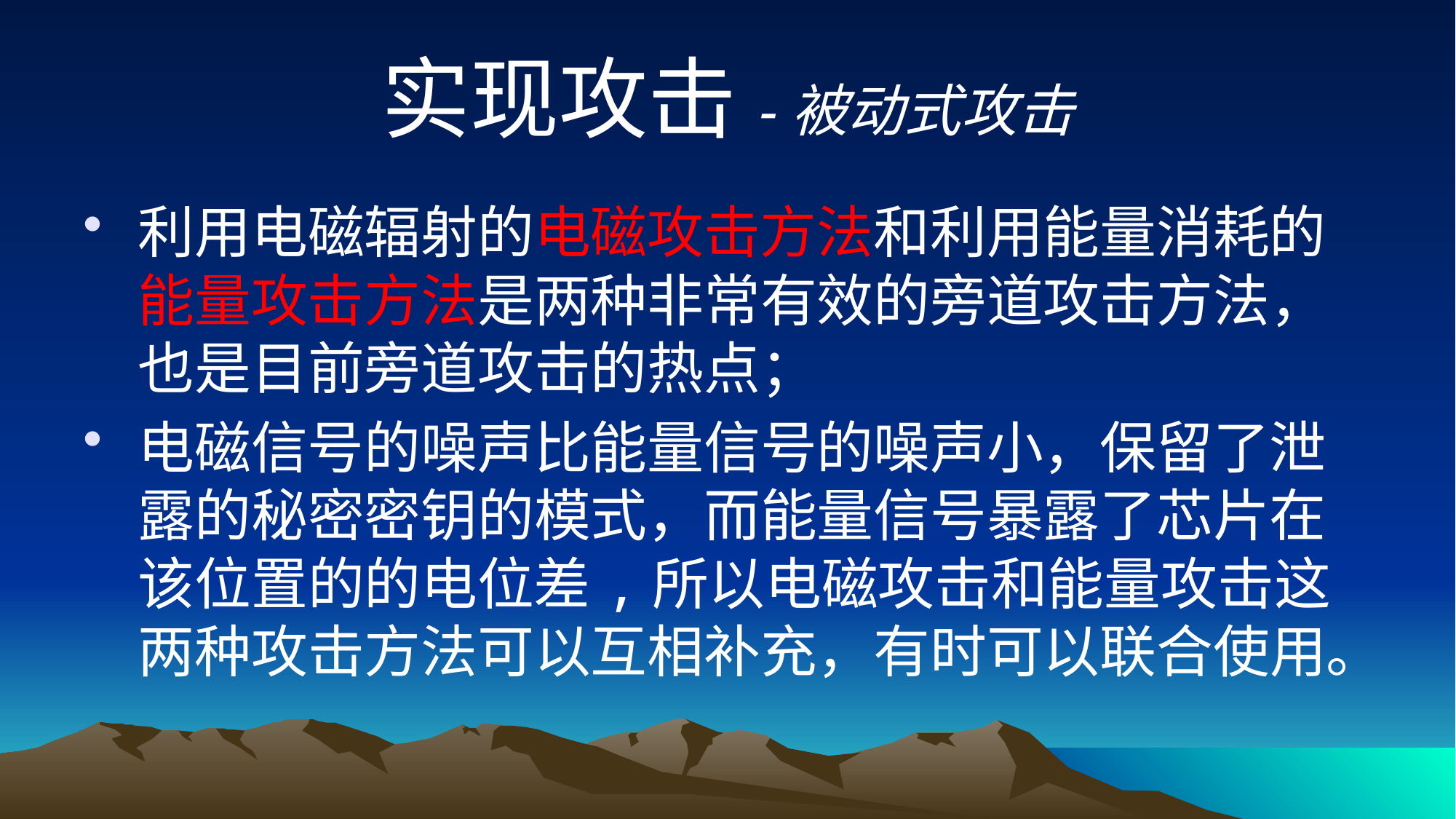

# 实现攻击-被动式攻击
利用电磁辐射的电磁攻击方法和利用能量消耗的能量攻击方法是两种非常有效的旁道攻击方法，也是目前旁道攻击的热点；
电磁信号的噪声比能量信号的噪声小，保留了泄露的秘密密钥的模式，而能量信号暴露了芯片在该位置的的电位差,所以电磁攻击和能量攻击这两种攻击方法可以互相补充，有时可以联合使用。